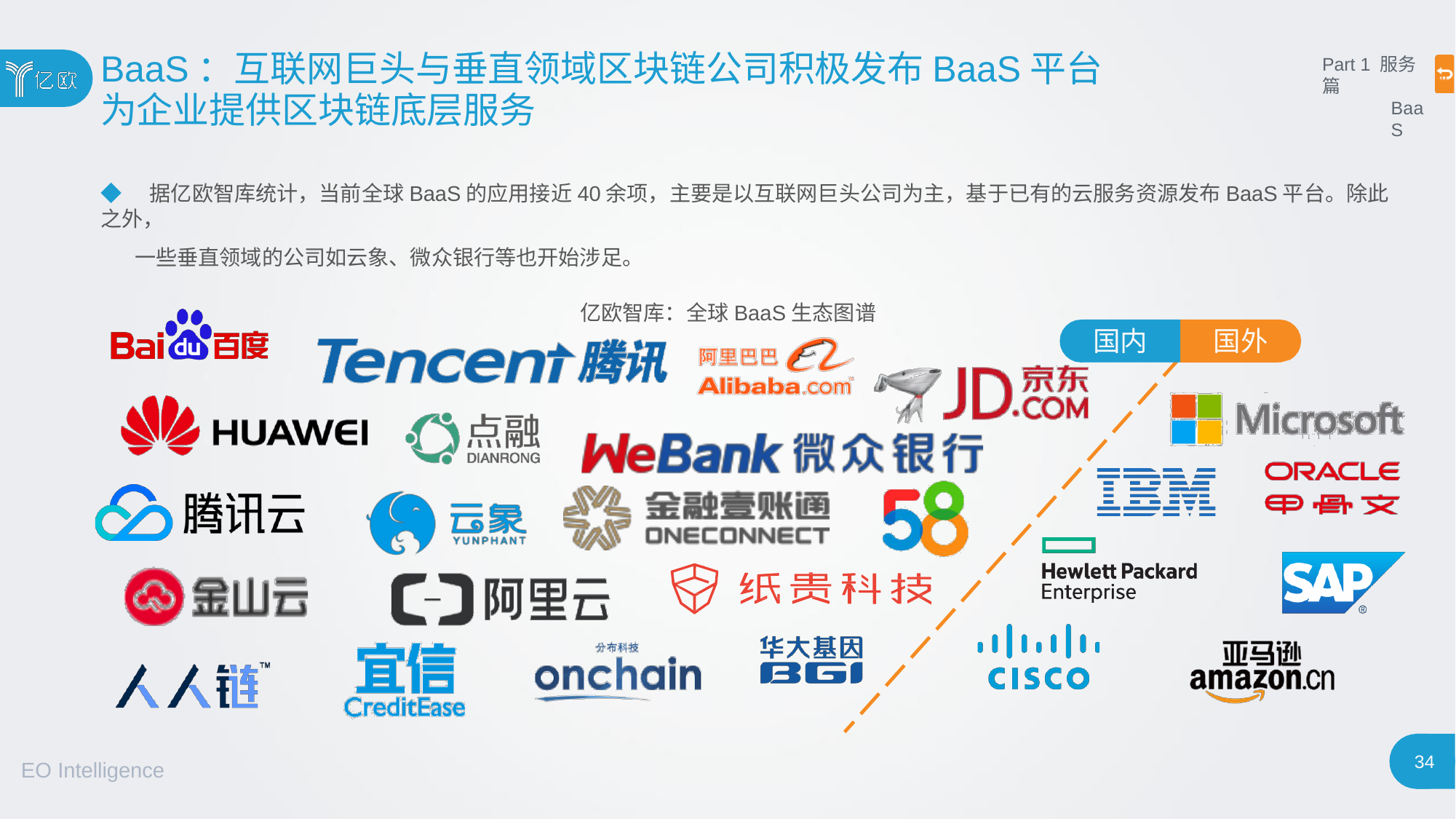

# BaaS：互联网巨头与垂直领域区块链公司积极发布BaaS平台
为企业提供区块链底层服务
Part 1 服务篇
BaaS

◆ 据亿欧智库统计，当前全球BaaS的应用接近40余项，主要是以互联网巨头公司为主，基于已有的云服务资源发布BaaS平台。除此之外，
一些垂直领域的公司如云象、微众银行等也开始涉足。

亿欧智库：全球BaaS生态图谱

国内
国外

34
EO Intelligence